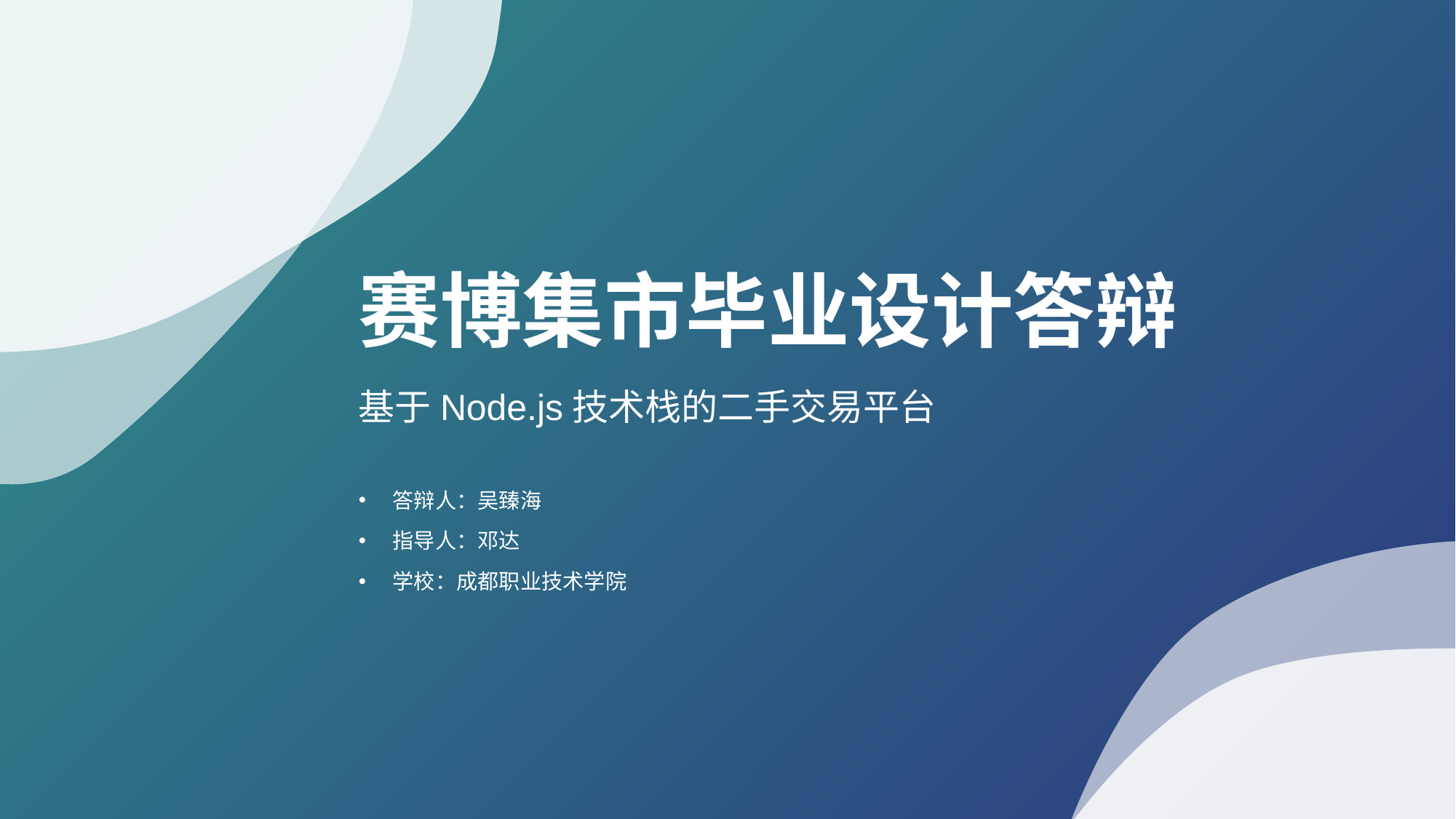

赛博集市毕业设计答辩
基于Node.js技术栈的二手交易平台
答辩人：吴臻海
指导人：邓达
学校：成都职业技术学院